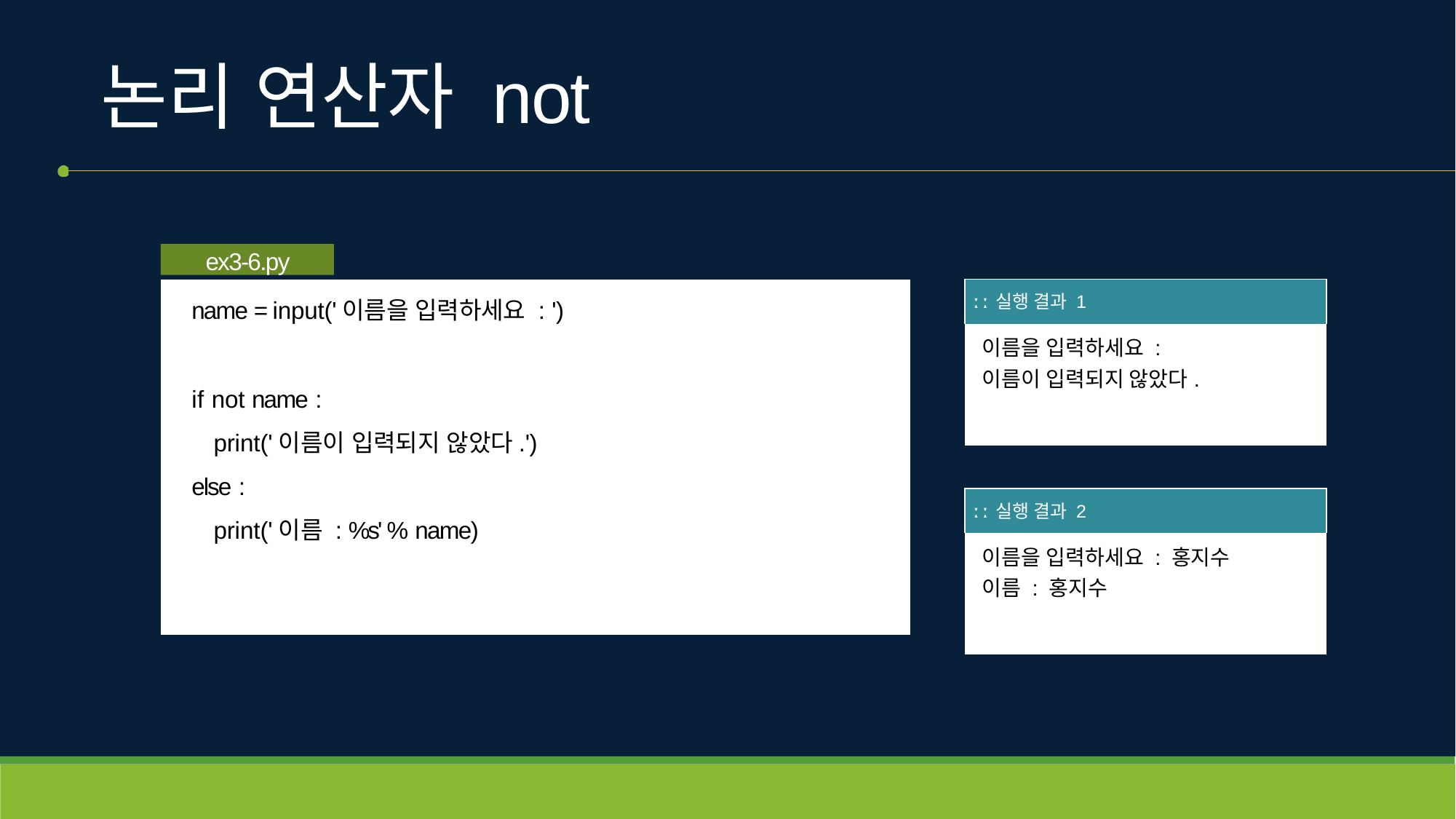

# 논리 연산자 not

ex3-6.py
| ː ː 실행 결과 1 |
| --- |
| 이름을 입력하세요 : 이름이 입력되지 않았다. |

name = input('이름을 입력하세요 : ')

if not name :
print('이름이 입력되지 않았다.')  else :
print('이름 : %s' % name)
| ː ː 실행 결과 2 |
| --- |
| 이름을 입력하세요 : 홍지수 이름 : 홍지수 |